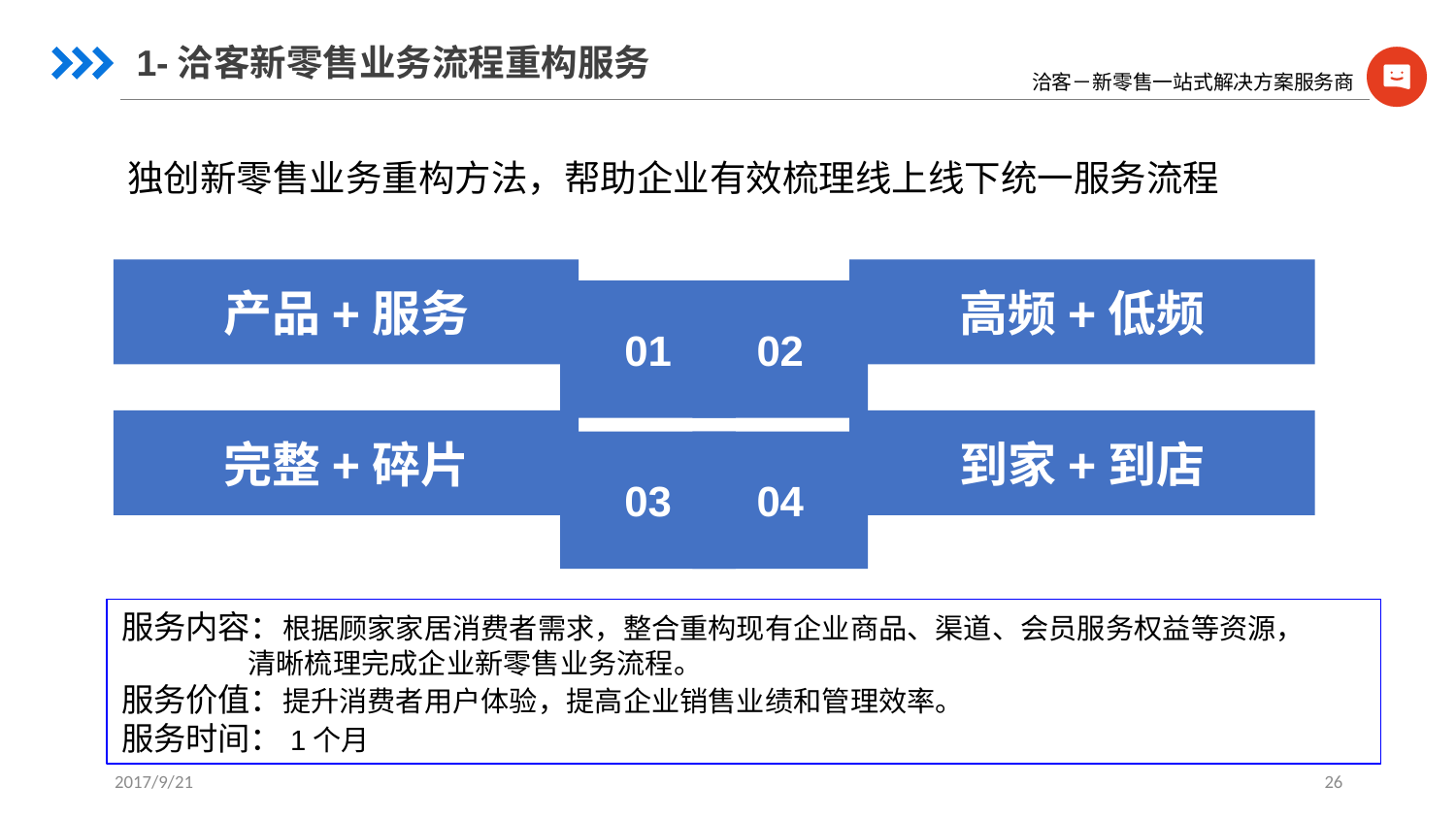

1-洽客新零售业务流程重构服务

独创新零售业务重构方法，帮助企业有效梳理线上线下统一服务流程
产品+服务
高频+低频
01
02
完整+碎片
到家+到店
03
04
服务内容：根据顾家家居消费者需求，整合重构现有企业商品、渠道、会员服务权益等资源，
                   清晰梳理完成企业新零售业务流程。
服务价值：提升消费者用户体验，提高企业销售业绩和管理效率。
服务时间：1个月
2017/9/21
26